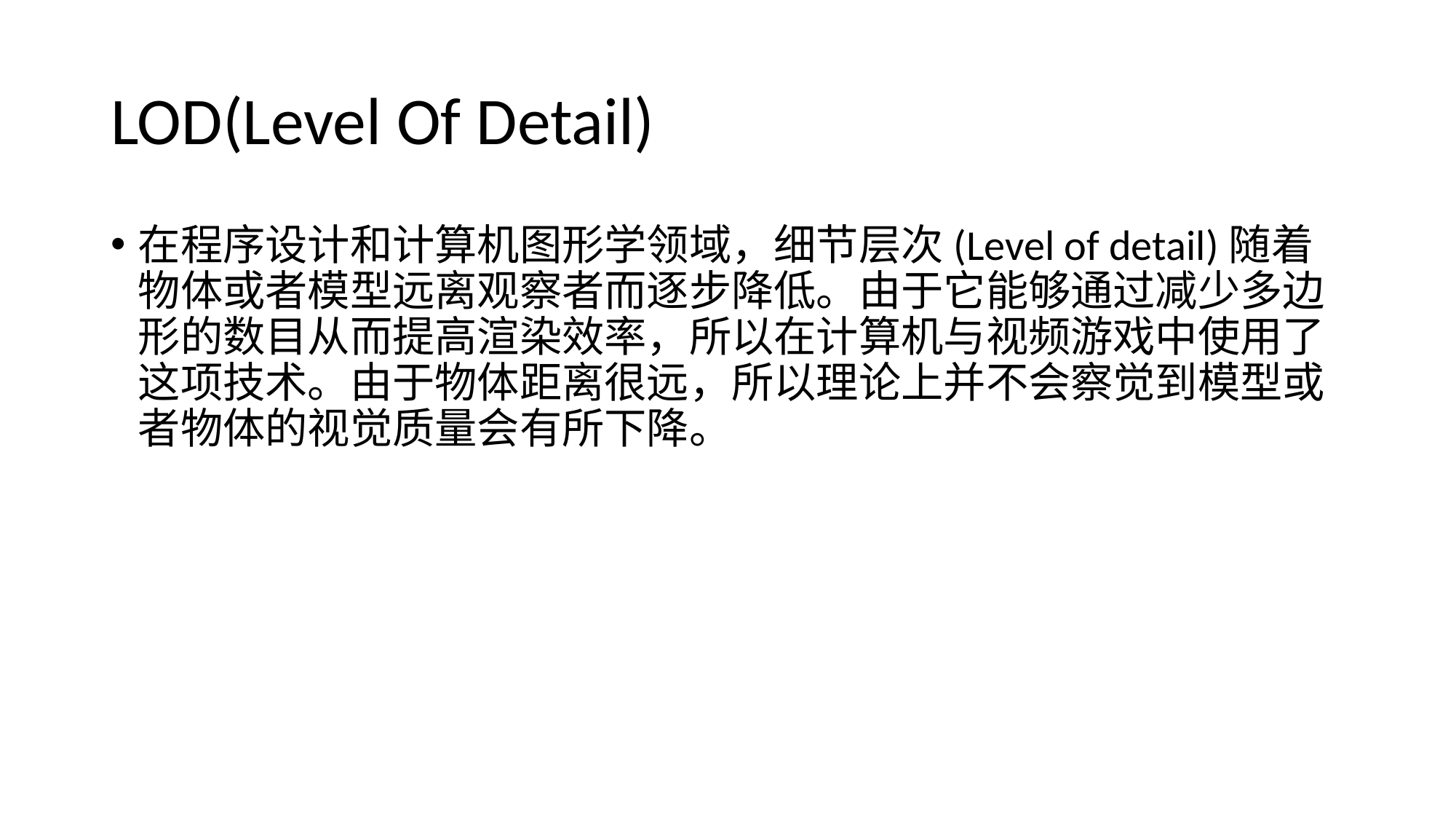

# LOD(Level Of Detail)
在程序设计和计算机图形学领域，细节层次(Level of detail)随着物体或者模型远离观察者而逐步降低。由于它能够通过减少多边形的数目从而提高渲染效率，所以在计算机与视频游戏中使用了这项技术。由于物体距离很远，所以理论上并不会察觉到模型或者物体的视觉质量会有所下降。